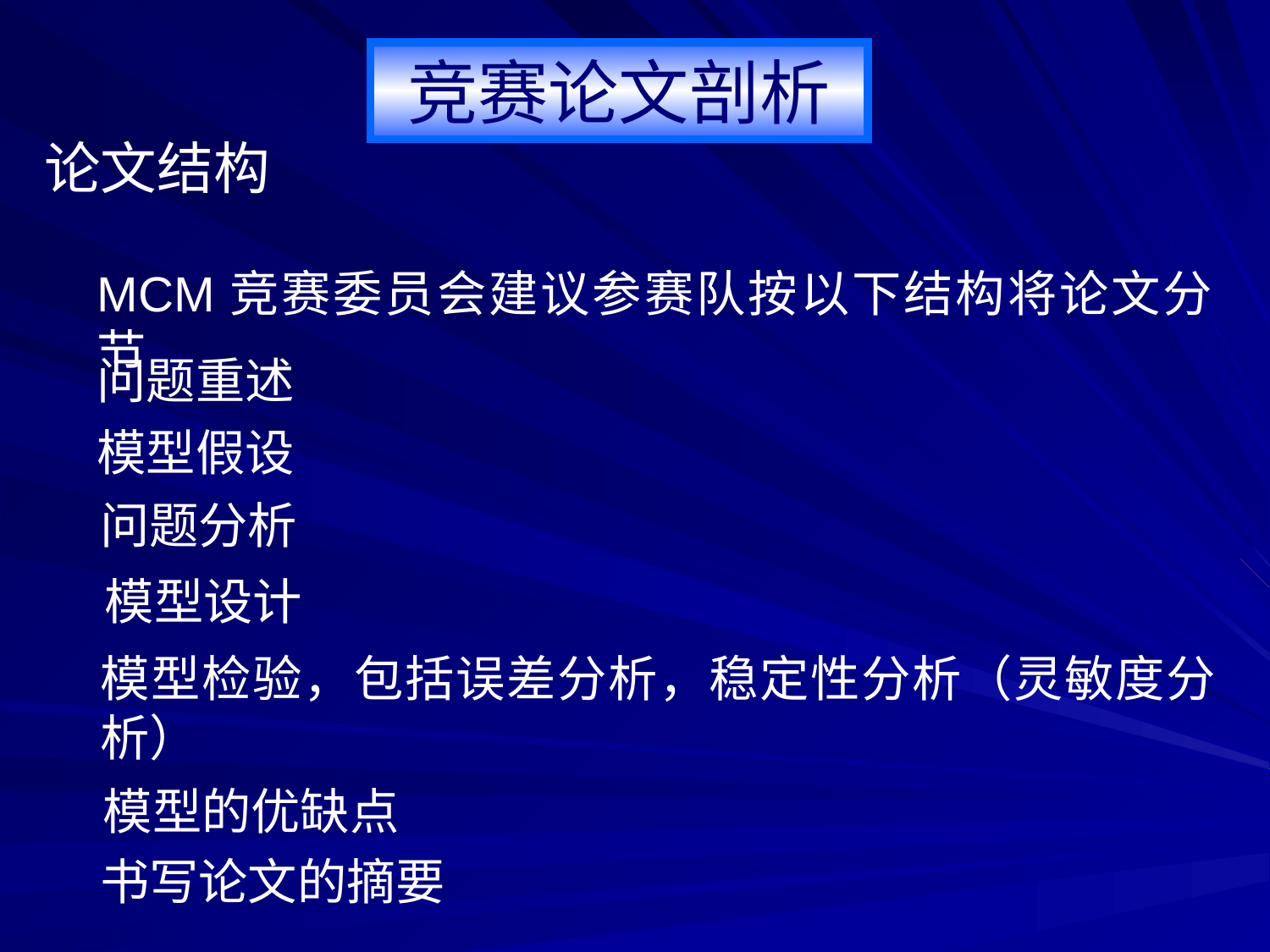

竞赛论文剖析
论文结构
MCM竞赛委员会建议参赛队按以下结构将论文分节
问题重述
模型假设
问题分析
模型设计
模型检验，包括误差分析，稳定性分析（灵敏度分析）
模型的优缺点
书写论文的摘要